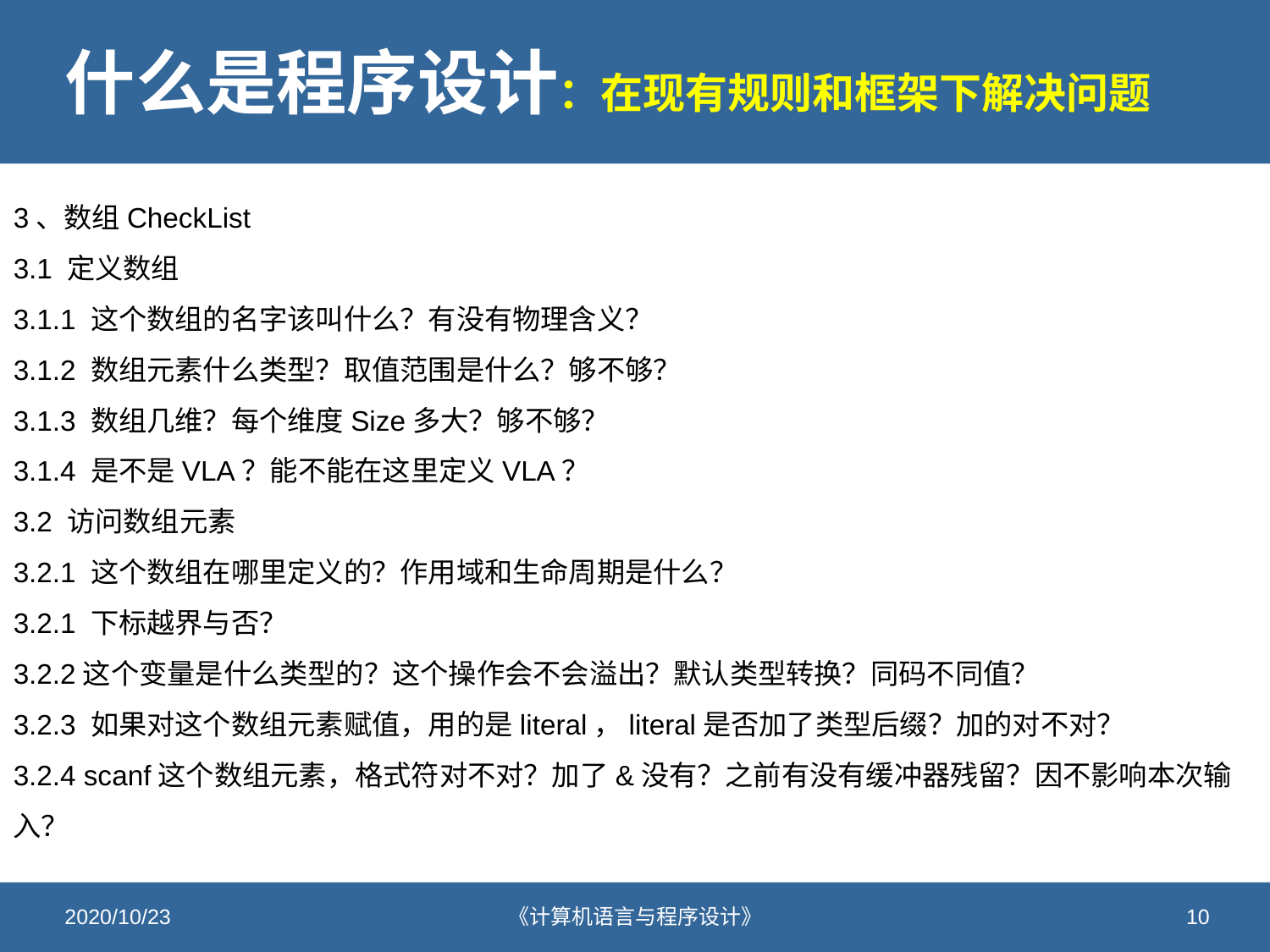

# 什么是程序设计：在现有规则和框架下解决问题
3、数组CheckList
3.1 定义数组
3.1.1 这个数组的名字该叫什么？有没有物理含义？
3.1.2 数组元素什么类型？取值范围是什么？够不够？
3.1.3 数组几维？每个维度Size多大？够不够？
3.1.4 是不是VLA？能不能在这里定义VLA？
3.2 访问数组元素
3.2.1 这个数组在哪里定义的？作用域和生命周期是什么？
3.2.1 下标越界与否？
3.2.2这个变量是什么类型的？这个操作会不会溢出？默认类型转换？同码不同值？
3.2.3 如果对这个数组元素赋值，用的是literal，literal是否加了类型后缀？加的对不对？
3.2.4 scanf这个数组元素，格式符对不对？加了&没有？之前有没有缓冲器残留？因不影响本次输入？

2020/10/23
《计算机语言与程序设计》
10